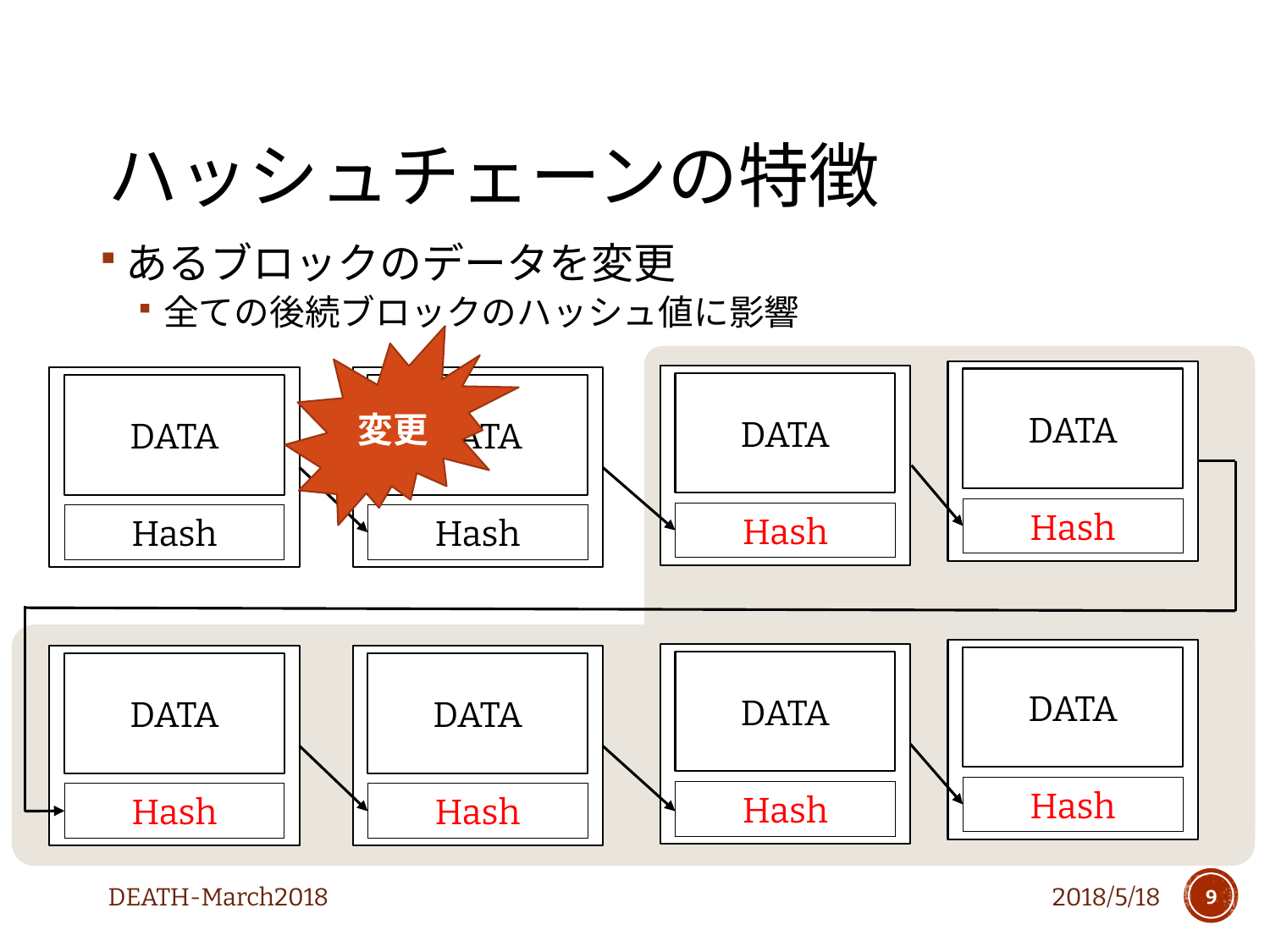

# ハッシュチェーンの特徴
あるブロックのデータを変更
全ての後続ブロックのハッシュ値に影響
変更

DATA
Hash

DATA
Hash

DATA
Hash

DATA
Hash

DATA
Hash

DATA
Hash

DATA
Hash

DATA
Hash
DEATH-March2018
2018/5/18
9